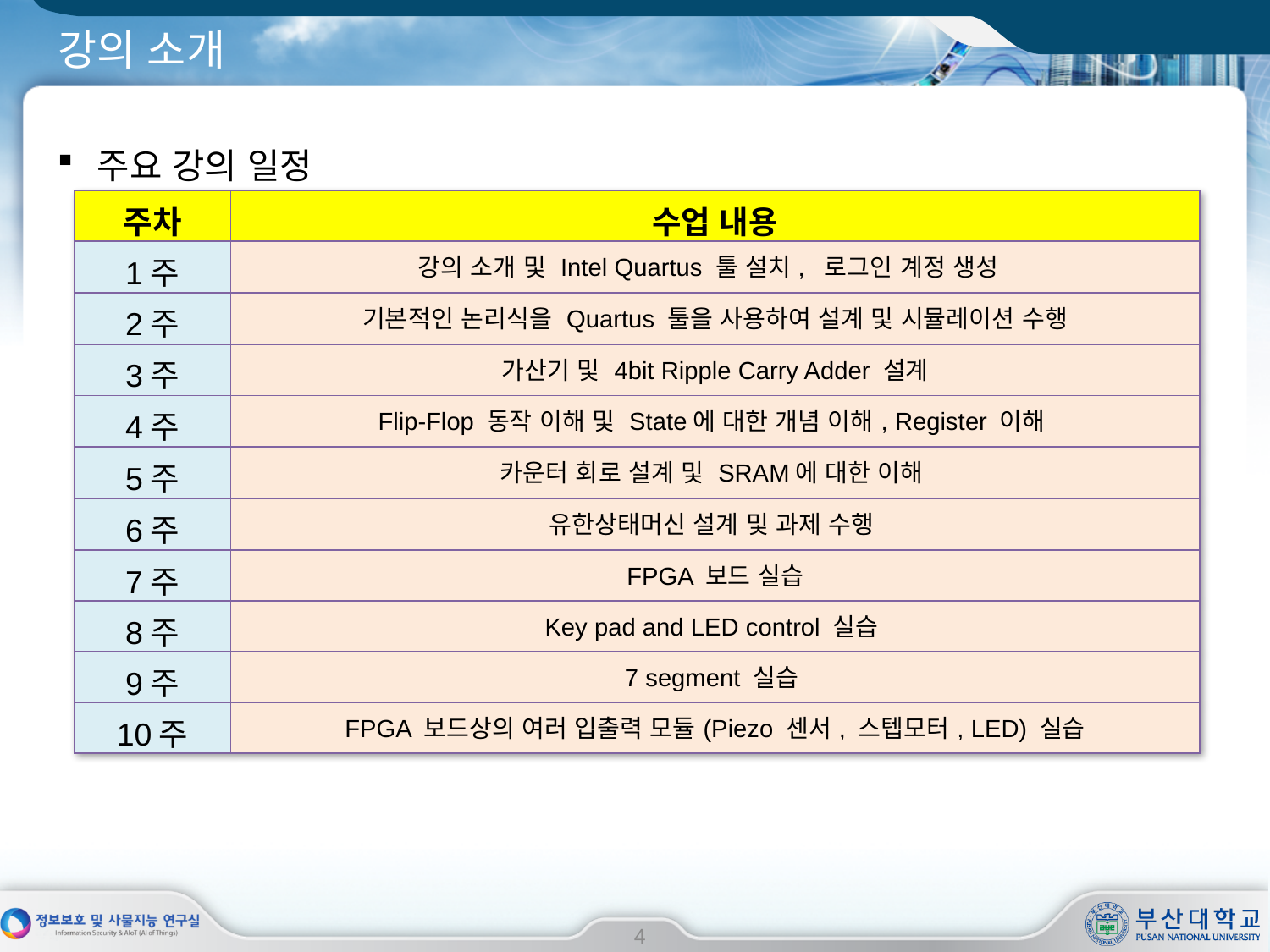

# 강의 소개
주요 강의 일정

| 주차 | 수업 내용 |
| --- | --- |
| 1주 | 강의 소개 및 Intel Quartus 툴 설치, 로그인 계정 생성 |
| 2주 | 기본적인 논리식을 Quartus 툴을 사용하여 설계 및 시뮬레이션 수행 |
| 3주 | 가산기 및 4bit Ripple Carry Adder 설계 |
| 4주 | Flip-Flop 동작 이해 및 State에 대한 개념 이해, Register 이해 |
| 5주 | 카운터 회로 설계 및 SRAM에 대한 이해 |
| 6주 | 유한상태머신 설계 및 과제 수행 |
| 7주 | FPGA 보드 실습 |
| 8주 | Key pad and LED control 실습 |
| 9주 | 7 segment 실습 |
| 10주 | FPGA 보드상의 여러 입출력 모듈(Piezo 센서, 스텝모터, LED) 실습 |
4